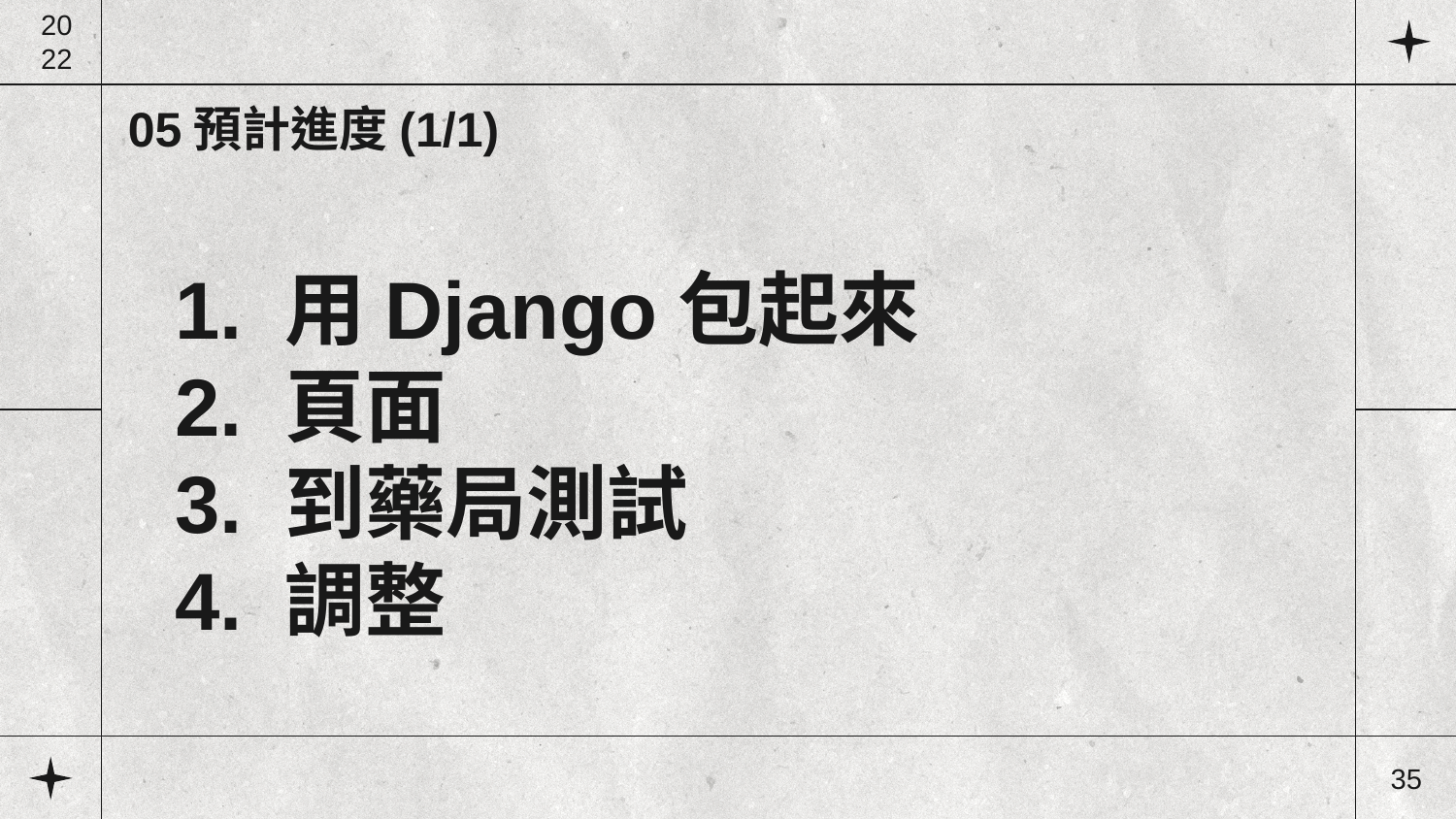

20
22
05預計進度(1/1)
# 1. 用Django包起來 2. 頁面 3. 到藥局測試 4. 調整
35